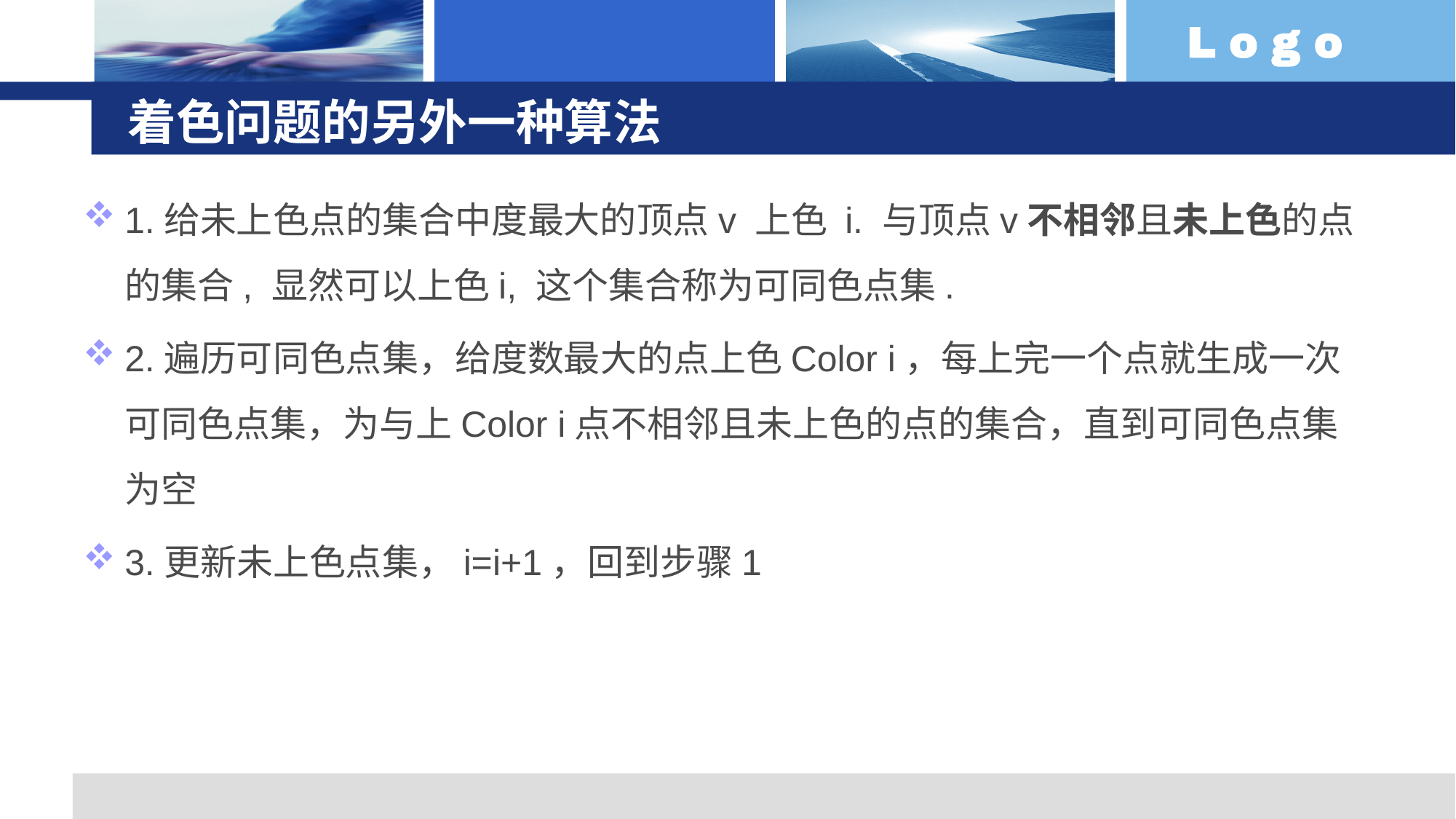

# 着色问题的另外一种算法
1.给未上色点的集合中度最大的顶点v 上色 i. 与顶点v不相邻且未上色的点的集合, 显然可以上色i, 这个集合称为可同色点集.
2.遍历可同色点集，给度数最大的点上色Color i，每上完一个点就生成一次可同色点集，为与上Color i点不相邻且未上色的点的集合，直到可同色点集为空
3.更新未上色点集，i=i+1，回到步骤1

93